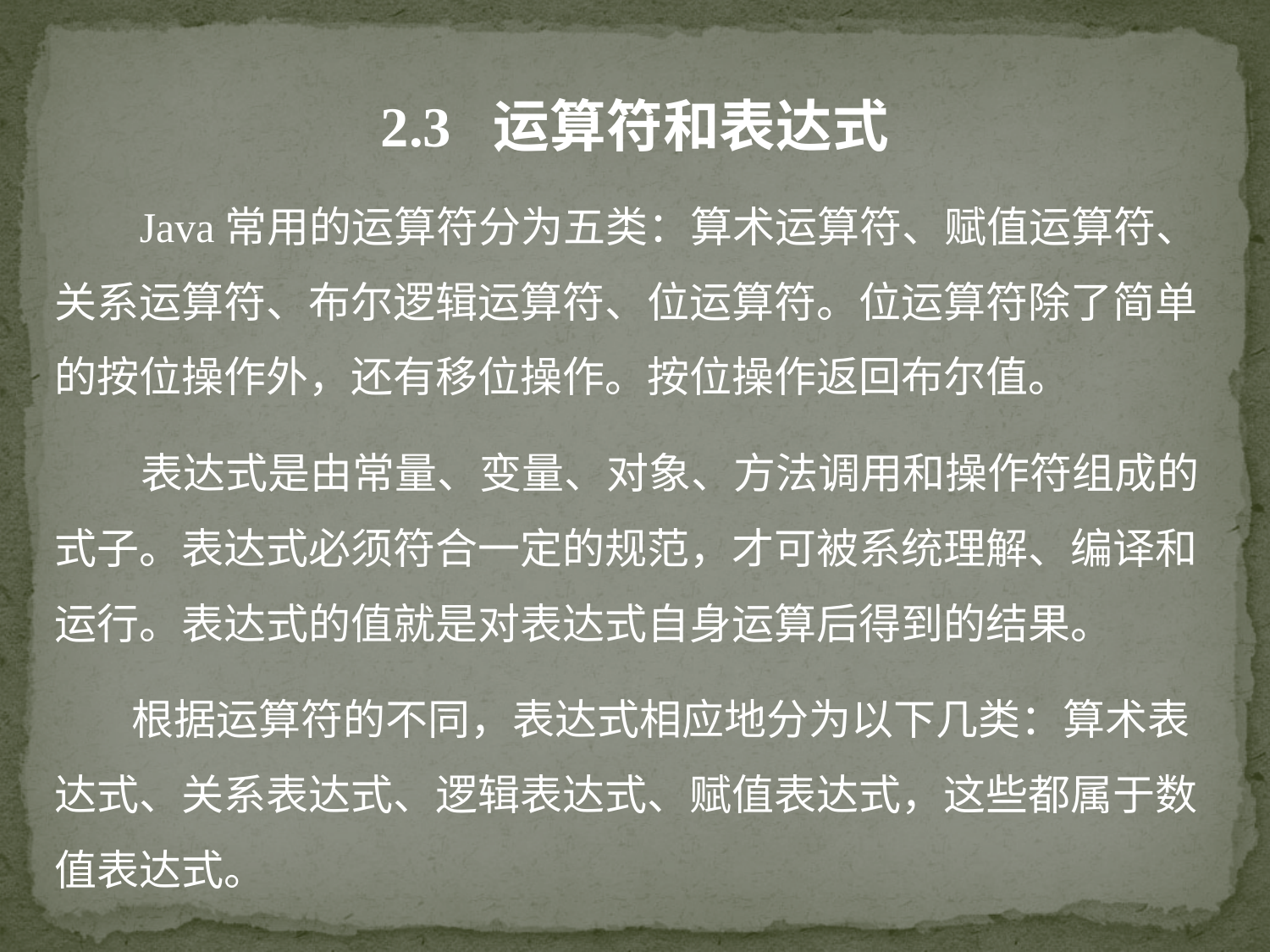

2.3  运算符和表达式
        Java常用的运算符分为五类：算术运算符、赋值运算符、关系运算符、布尔逻辑运算符、位运算符。位运算符除了简单的按位操作外，还有移位操作。按位操作返回布尔值。
        表达式是由常量、变量、对象、方法调用和操作符组成的式子。表达式必须符合一定的规范，才可被系统理解、编译和运行。表达式的值就是对表达式自身运算后得到的结果。
       根据运算符的不同，表达式相应地分为以下几类：算术表达式、关系表达式、逻辑表达式、赋值表达式，这些都属于数值表达式。